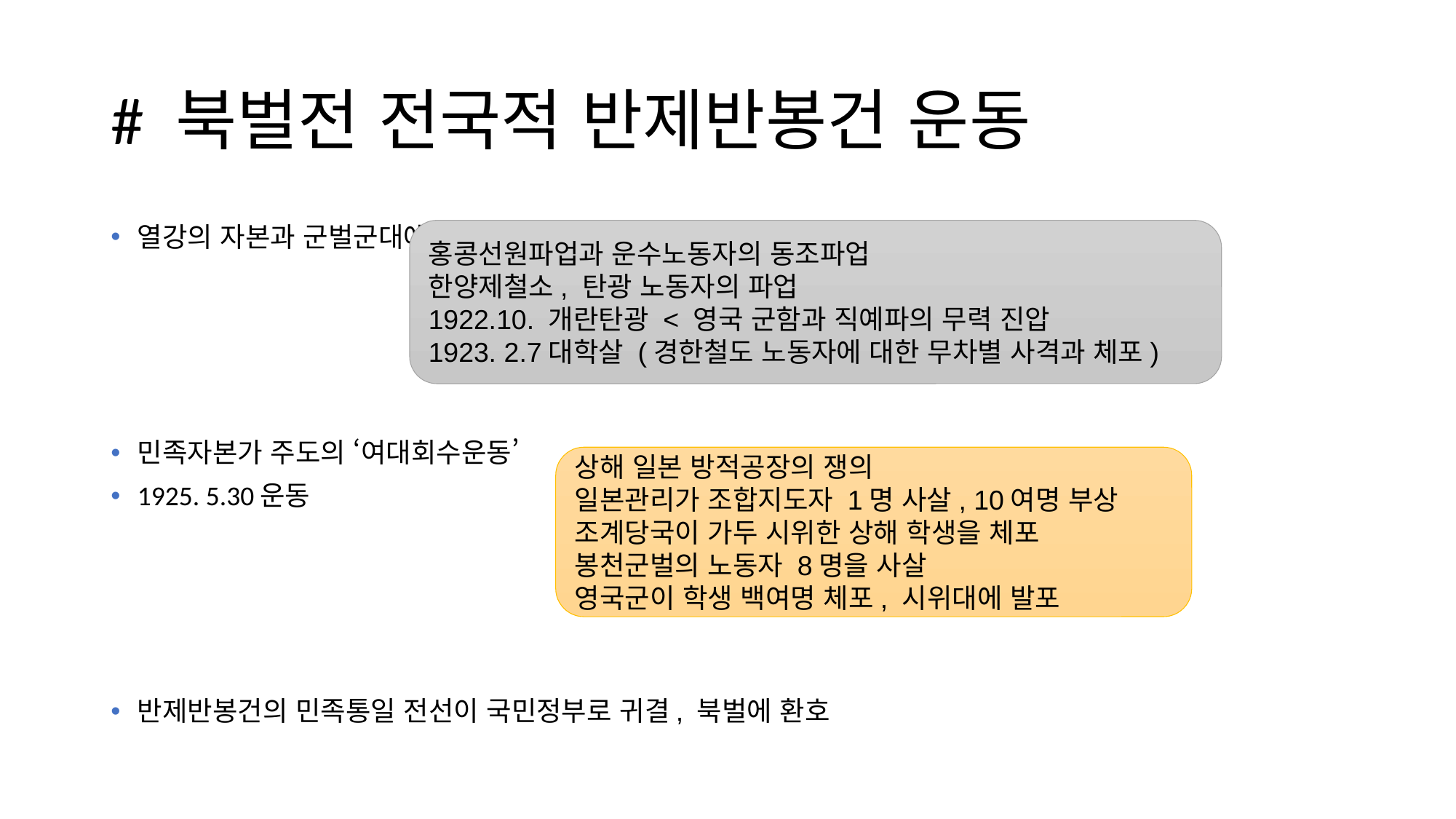

# # 북벌전 전국적 반제반봉건 운동
열강의 자본과 군벌군대에 대한 저항과 무력진압

민족자본가 주도의 ‘여대회수운동’
1925. 5.30운동

반제반봉건의 민족통일 전선이 국민정부로 귀결, 북벌에 환호
홍콩선원파업과 운수노동자의 동조파업
한양제철소, 탄광 노동자의 파업
1922.10. 개란탄광 < 영국 군함과 직예파의 무력 진압
1923. 2.7대학살 (경한철도 노동자에 대한 무차별 사격과 체포)
상해 일본 방적공장의 쟁의
일본관리가 조합지도자 1명 사살, 10여명 부상
조계당국이 가두 시위한 상해 학생을 체포
봉천군벌의 노동자 8명을 사살
영국군이 학생 백여명 체포, 시위대에 발포